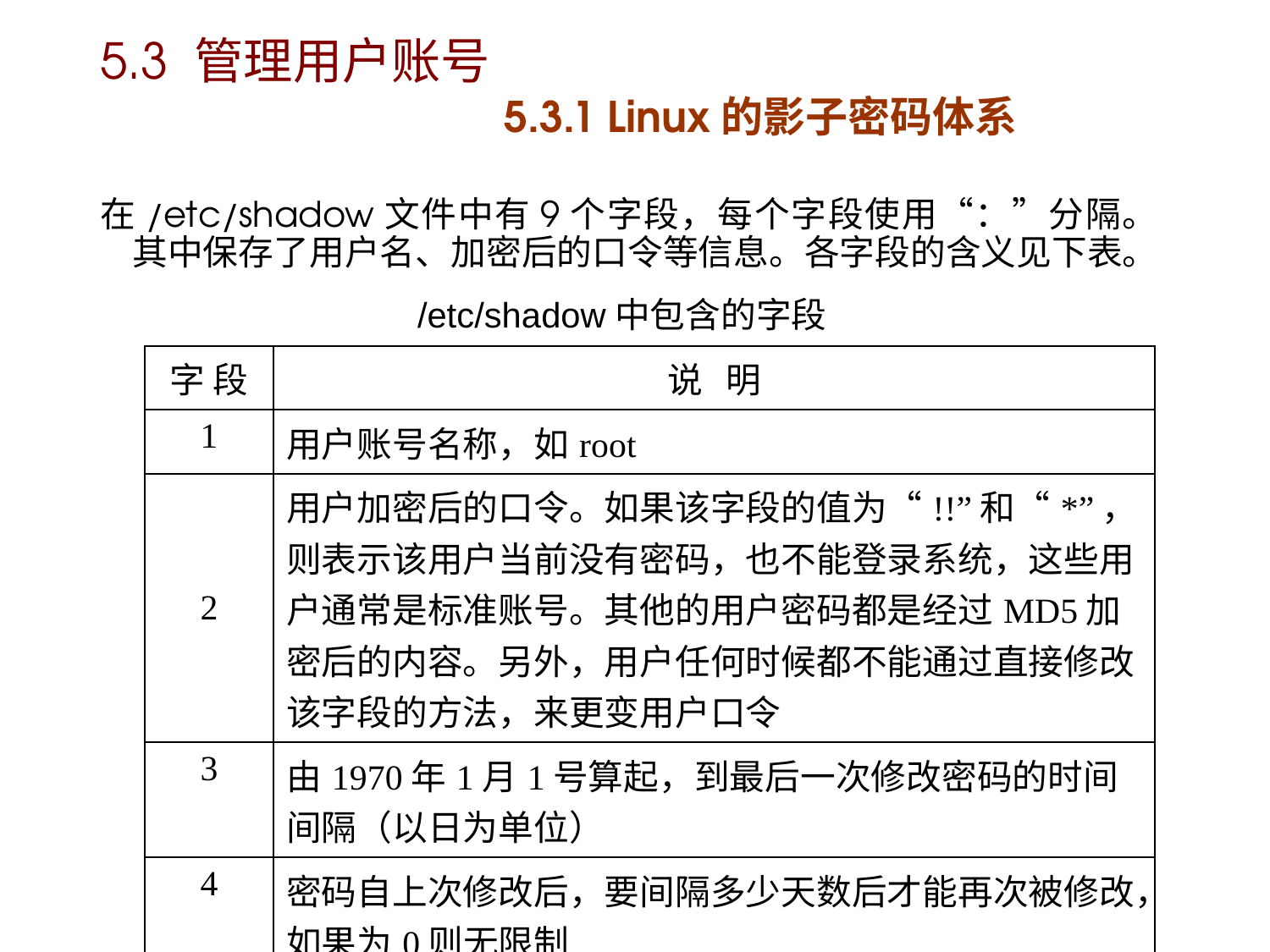

# 5.3 管理用户账号 5.3.1 Linux的影子密码体系
在/etc/shadow文件中有9个字段，每个字段使用“：”分隔。其中保存了用户名、加密后的口令等信息。各字段的含义见下表。
/etc/shadow中包含的字段
| 字 段 | 说 明 |
| --- | --- |
| 1 | 用户账号名称，如root |
| 2 | 用户加密后的口令。如果该字段的值为“!!”和“\*”，则表示该用户当前没有密码，也不能登录系统，这些用户通常是标准账号。其他的用户密码都是经过MD5加密后的内容。另外，用户任何时候都不能通过直接修改该字段的方法，来更变用户口令 |
| 3 | 由1970年1月1号算起，到最后一次修改密码的时间间隔（以日为单位） |
| 4 | 密码自上次修改后，要间隔多少天数后才能再次被修改，如果为0则无限制 |